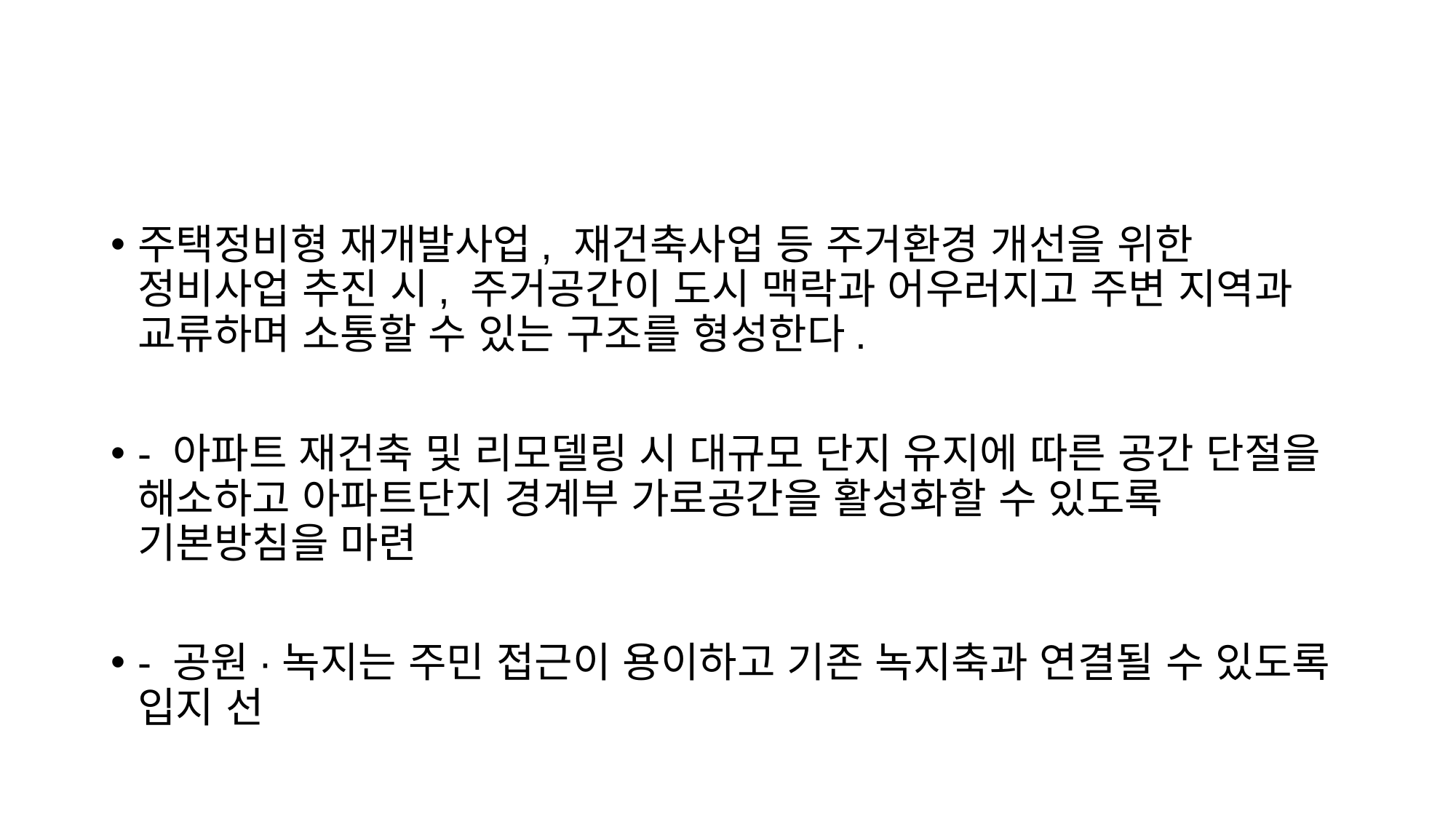

주택정비형 재개발사업, 재건축사업 등 주거환경 개선을 위한 정비사업 추진 시, 주거공간이 도시 맥락과 어우러지고 주변 지역과 교류하며 소통할 수 있는 구조를 형성한다.

- 아파트 재건축 및 리모델링 시 대규모 단지 유지에 따른 공간 단절을 해소하고 아파트단지 경계부 가로공간을 활성화할 수 있도록 기본방침을 마련

- 공원·녹지는 주민 접근이 용이하고 기존 녹지축과 연결될 수 있도록 입지 선